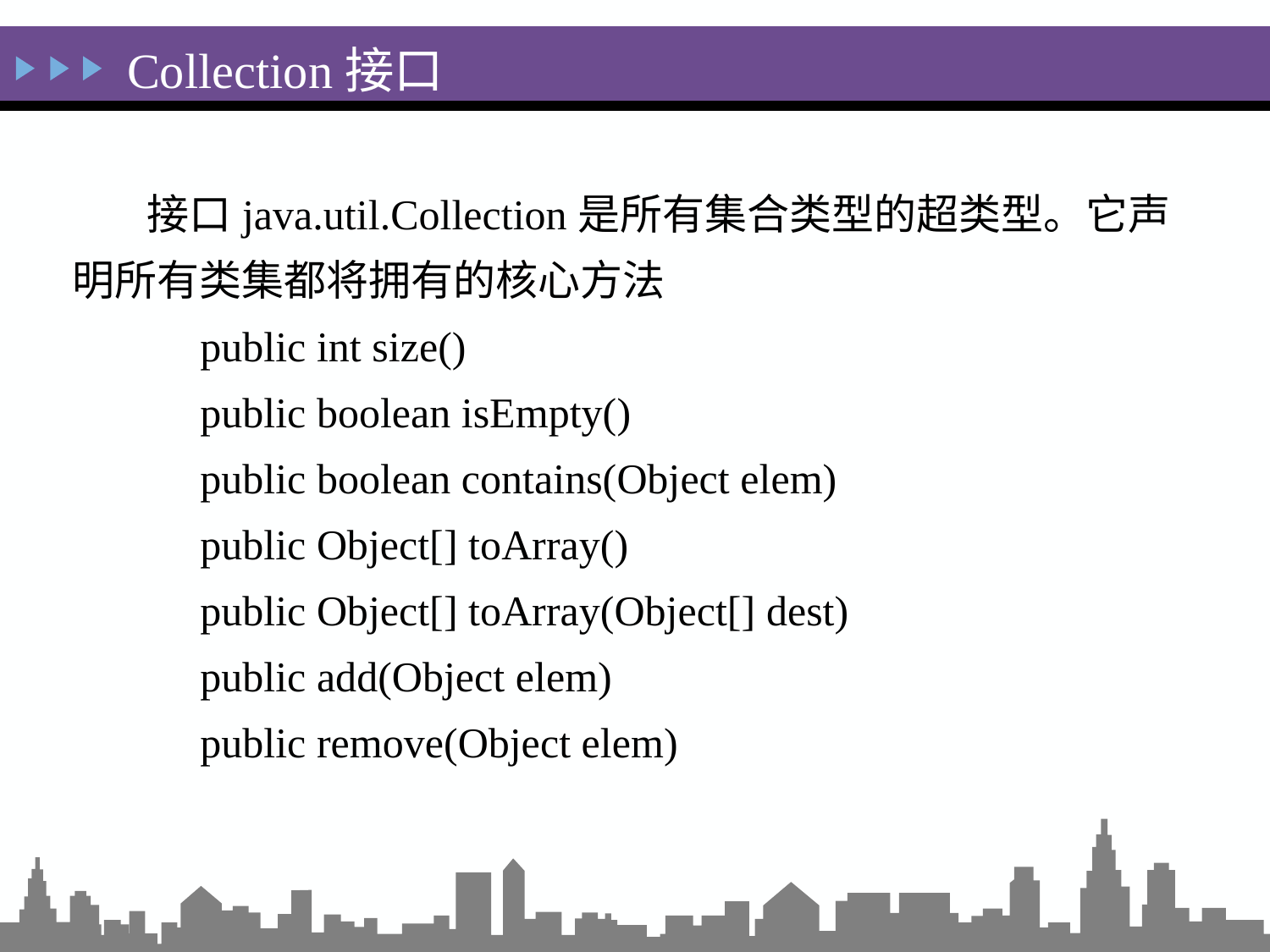

Collection接口
接口java.util.Collection是所有集合类型的超类型。它声明所有类集都将拥有的核心方法
     public int size()
     public boolean isEmpty()
     public boolean contains(Object elem)
     public Object[] toArray()
     public Object[] toArray(Object[] dest)
     public add(Object elem)
     public remove(Object elem)